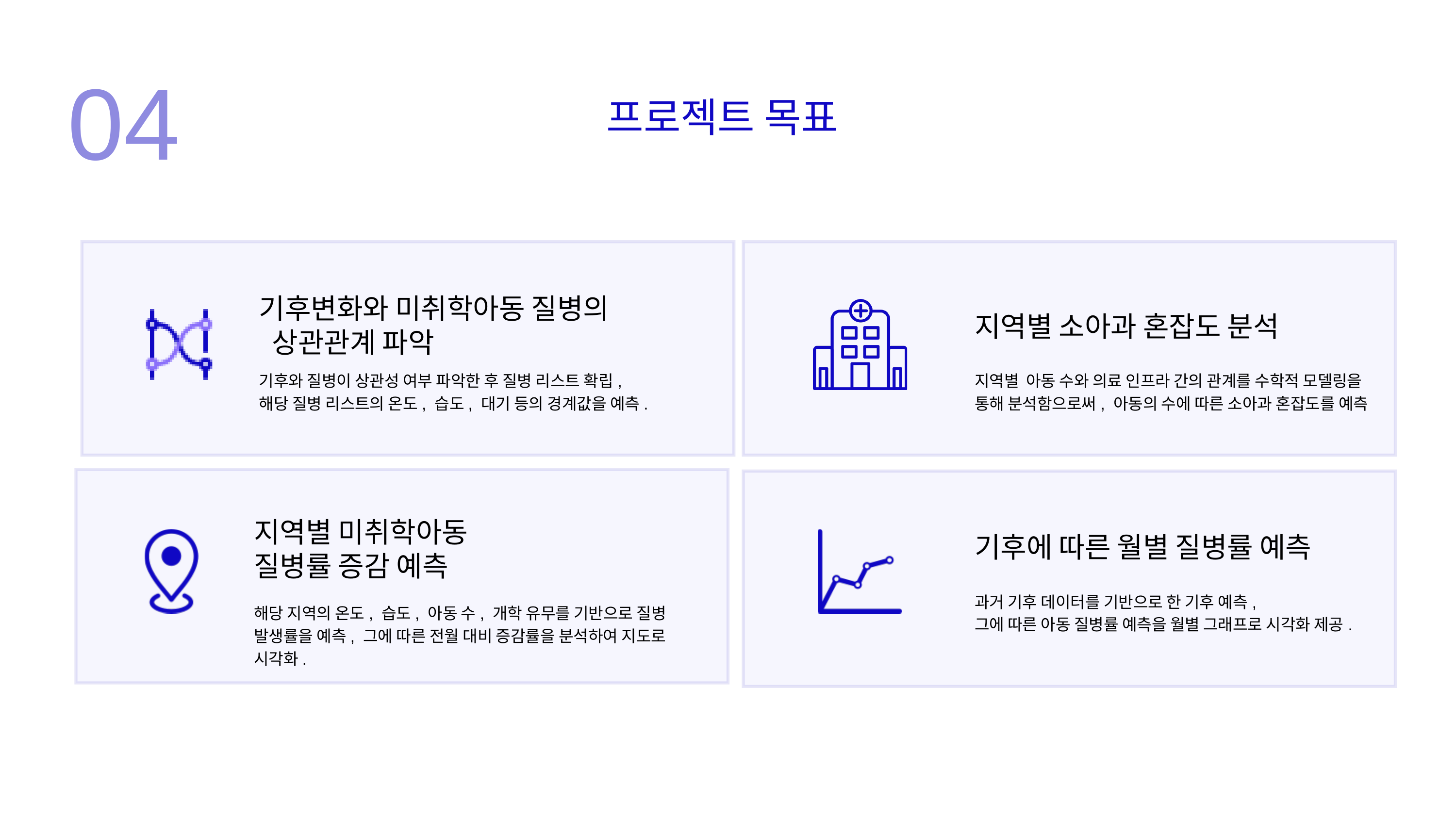

04
프로젝트 목표

기후변화와 미취학아동 질병의
 상관관계 파악

지역별 소아과 혼잡도 분석

기후와 질병이 상관성 여부 파악한 후 질병 리스트 확립,
해당 질병 리스트의 온도, 습도, 대기 등의 경계값을 예측.

지역별  아동 수와 의료 인프라 간의 관계를 수학적 모델링을 통해 분석함으로써, 아동의 수에 따른 소아과 혼잡도를 예측

지역별 미취학아동
질병률 증감 예측

기후에 따른 월별 질병률 예측
과거 기후 데이터를 기반으로 한 기후 예측,
그에 따른 아동 질병률 예측을 월별 그래프로 시각화 제공.
해당 지역의 온도, 습도, 아동 수, 개학 유무를 기반으로 질병 발생률을 예측, 그에 따른 전월 대비 증감률을 분석하여 지도로 시각화.